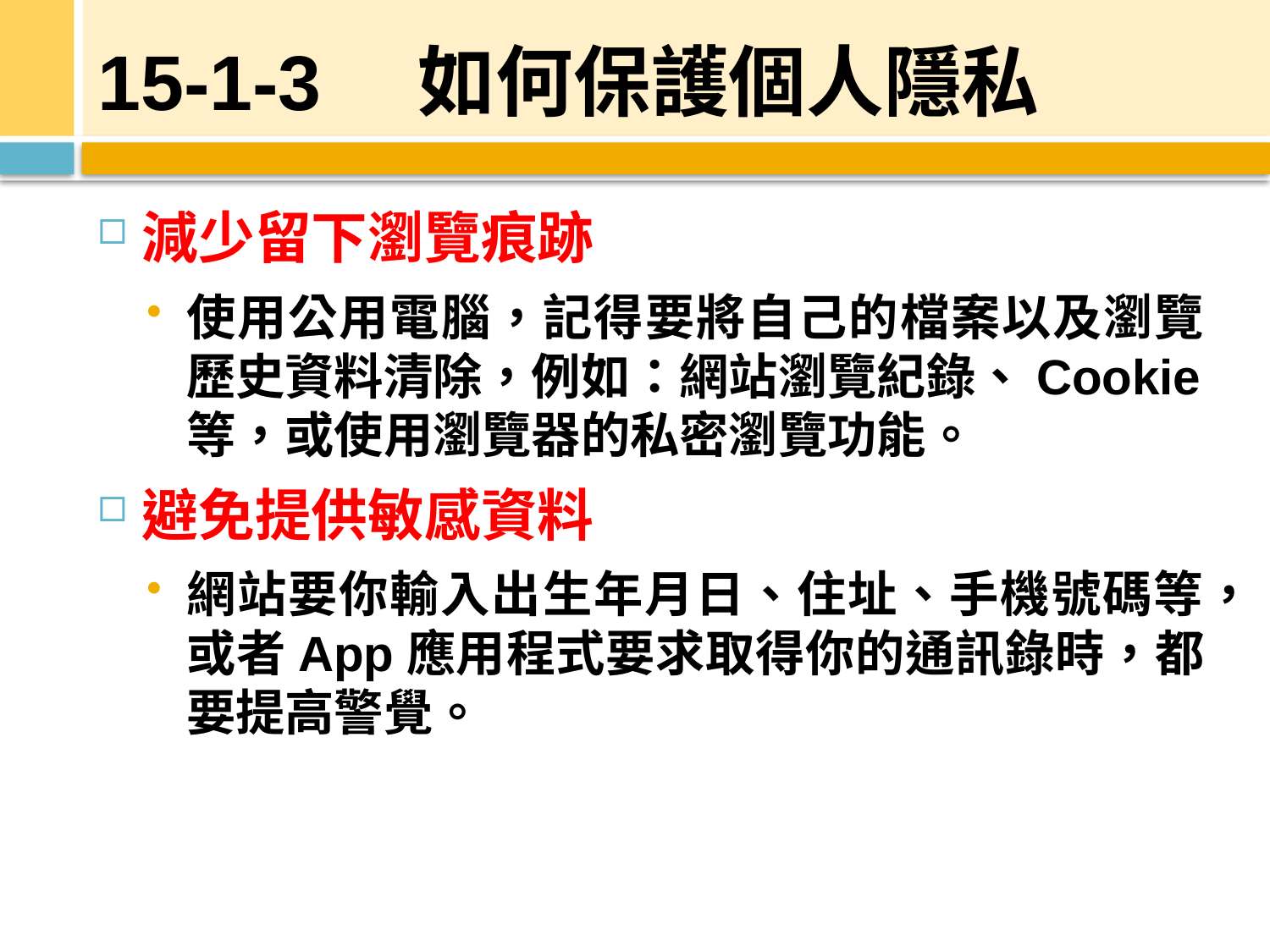

# 15-1-3　如何保護個人隱私
減少留下瀏覽痕跡
使用公用電腦，記得要將自己的檔案以及瀏覽歷史資料清除，例如：網站瀏覽紀錄、Cookie等，或使用瀏覽器的私密瀏覽功能。
避免提供敏感資料
網站要你輸入出生年月日、住址、手機號碼等，或者App應用程式要求取得你的通訊錄時，都要提高警覺。